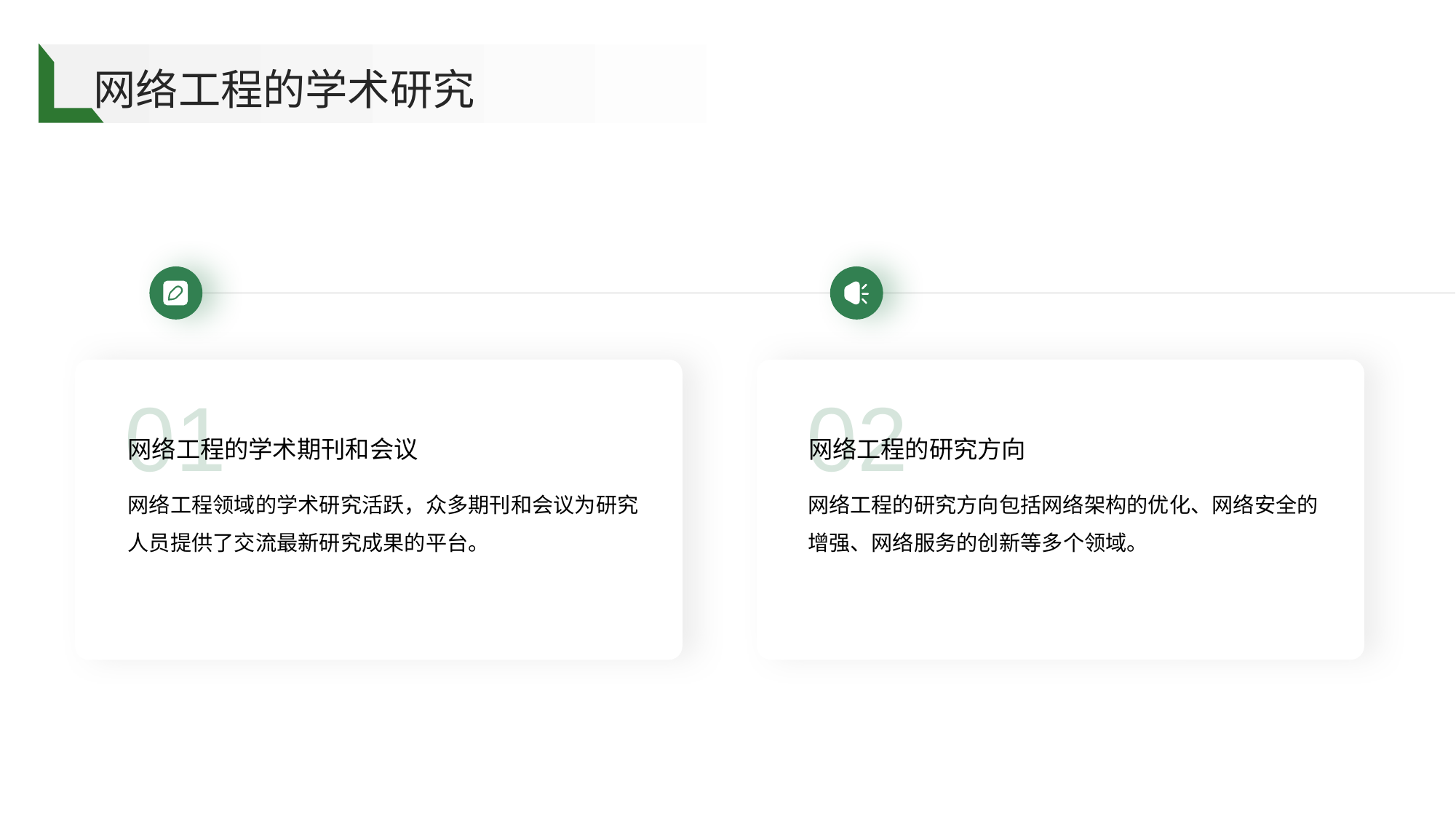

网络工程的学术研究

01
02
网络工程的学术期刊和会议
网络工程的研究方向
网络工程领域的学术研究活跃，众多期刊和会议为研究人员提供了交流最新研究成果的平台。
网络工程的研究方向包括网络架构的优化、网络安全的增强、网络服务的创新等多个领域。